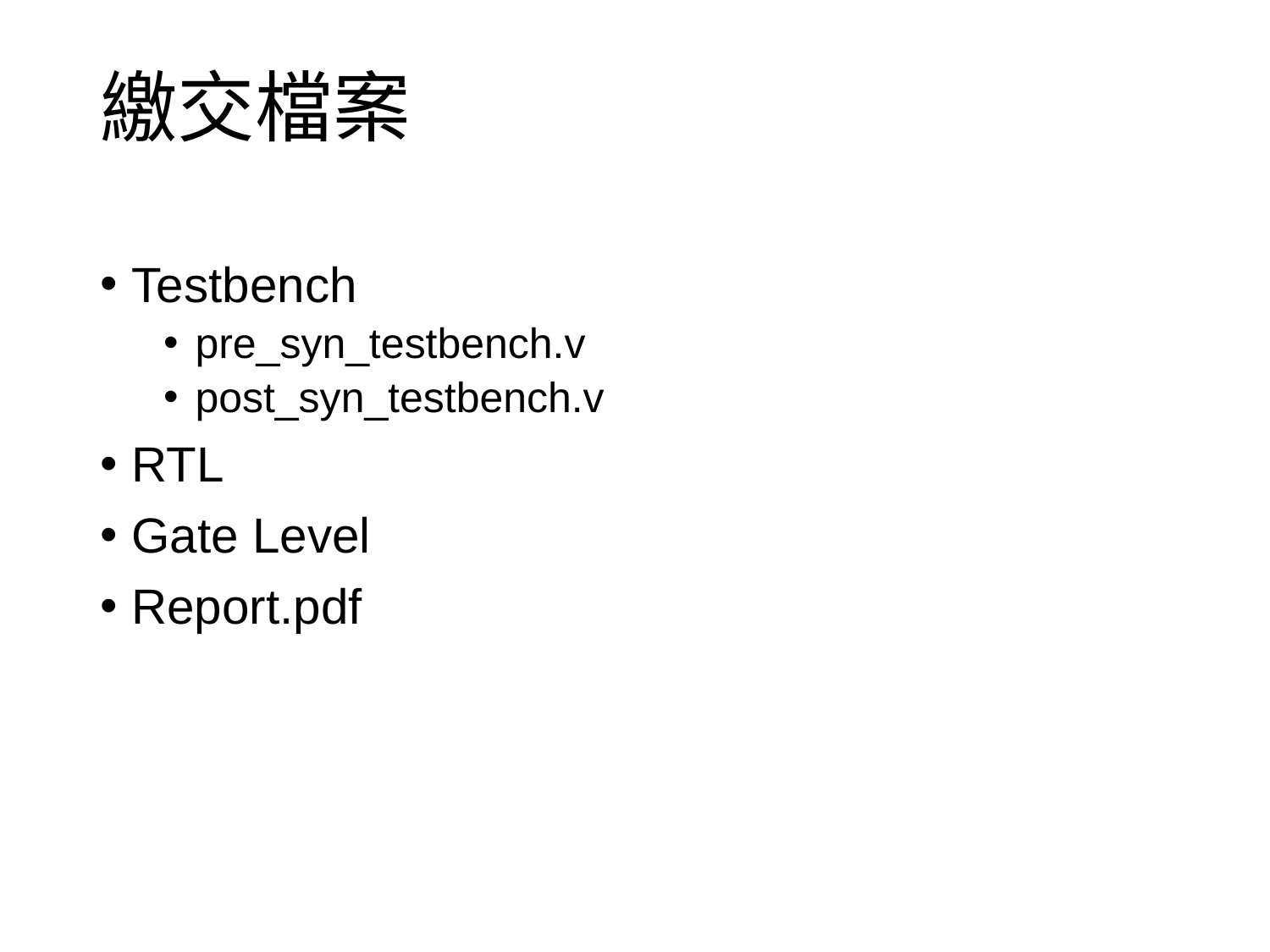

# 繳交檔案
Testbench
pre_syn_testbench.v
post_syn_testbench.v
RTL
Gate Level
Report.pdf